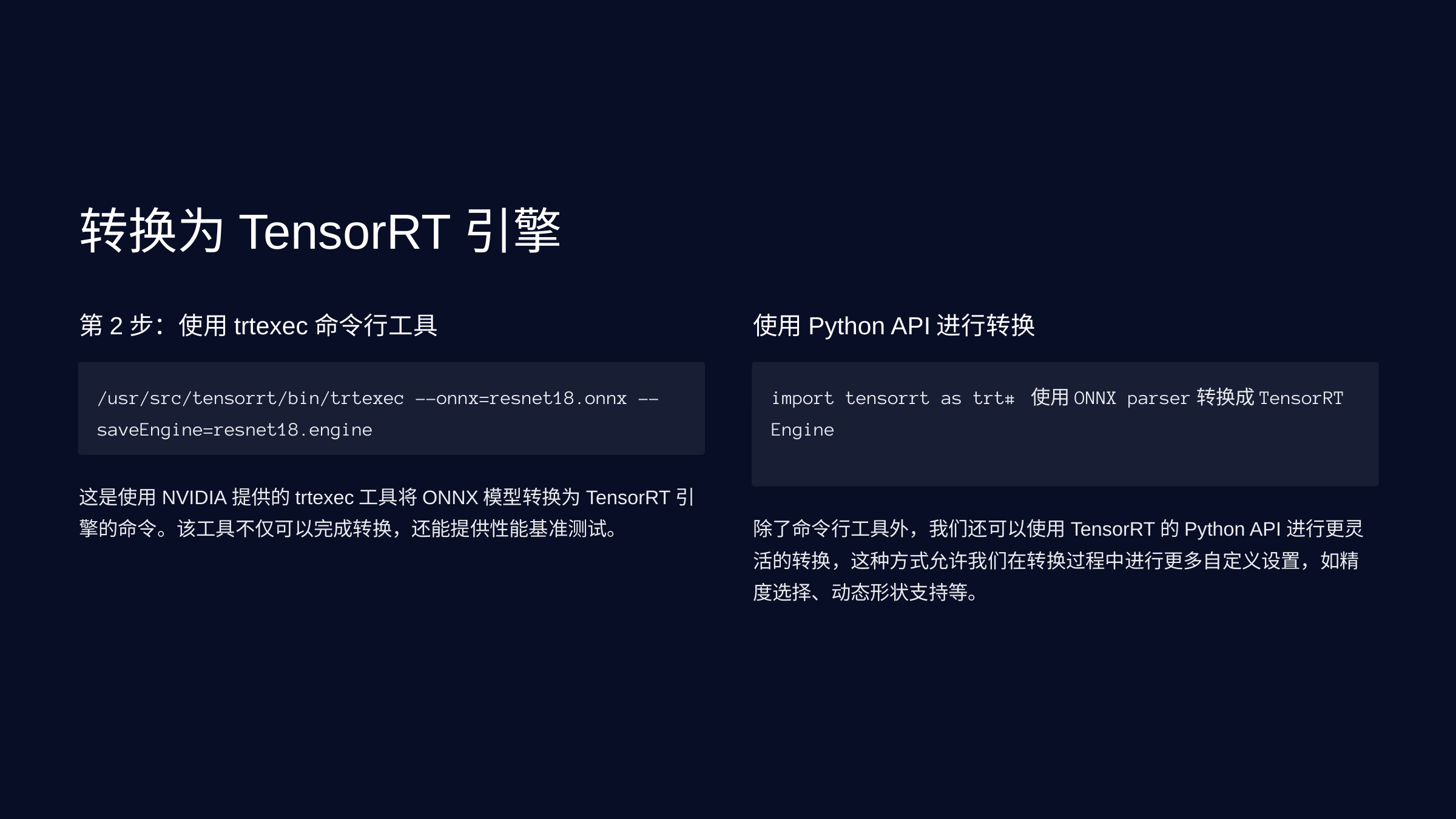

转换为TensorRT引擎
第2步：使用trtexec命令行工具
使用Python API进行转换

/usr/src/tensorrt/bin/trtexec --onnx=resnet18.onnx --saveEngine=resnet18.engine
import tensorrt as trt# 使用ONNX parser转换成TensorRT Engine
这是使用NVIDIA提供的trtexec工具将ONNX模型转换为TensorRT引擎的命令。该工具不仅可以完成转换，还能提供性能基准测试。
除了命令行工具外，我们还可以使用TensorRT的Python API进行更灵活的转换，这种方式允许我们在转换过程中进行更多自定义设置，如精度选择、动态形状支持等。